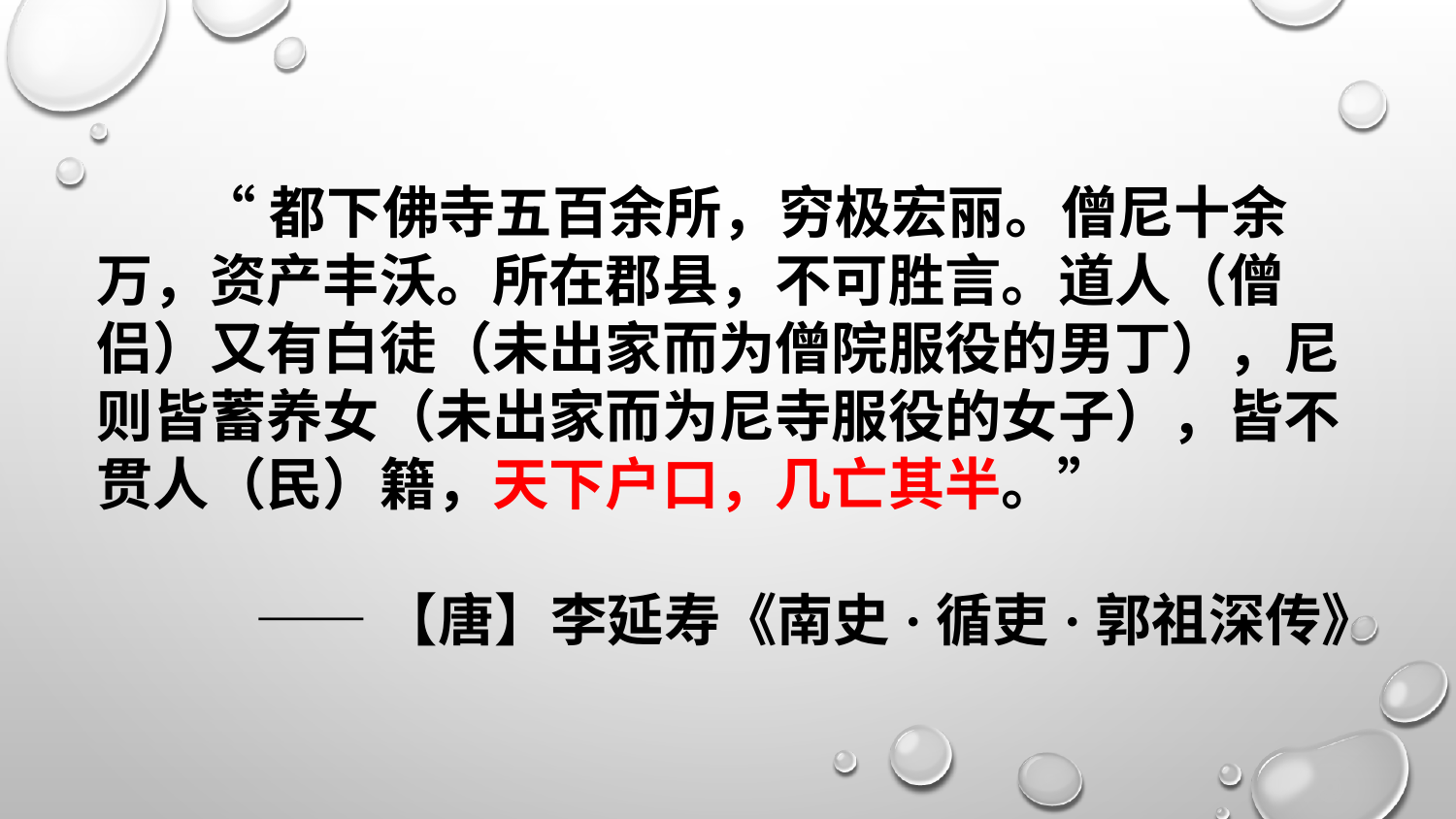

“都下佛寺五百余所，穷极宏丽。僧尼十余万，资产丰沃。所在郡县，不可胜言。道人（僧侣）又有白徒（未出家而为僧院服役的男丁），尼则皆蓄养女（未出家而为尼寺服役的女子），皆不贯人（民）籍，天下户口，几亡其半。”

——【唐】李延寿《南史·循吏·郭祖深传》